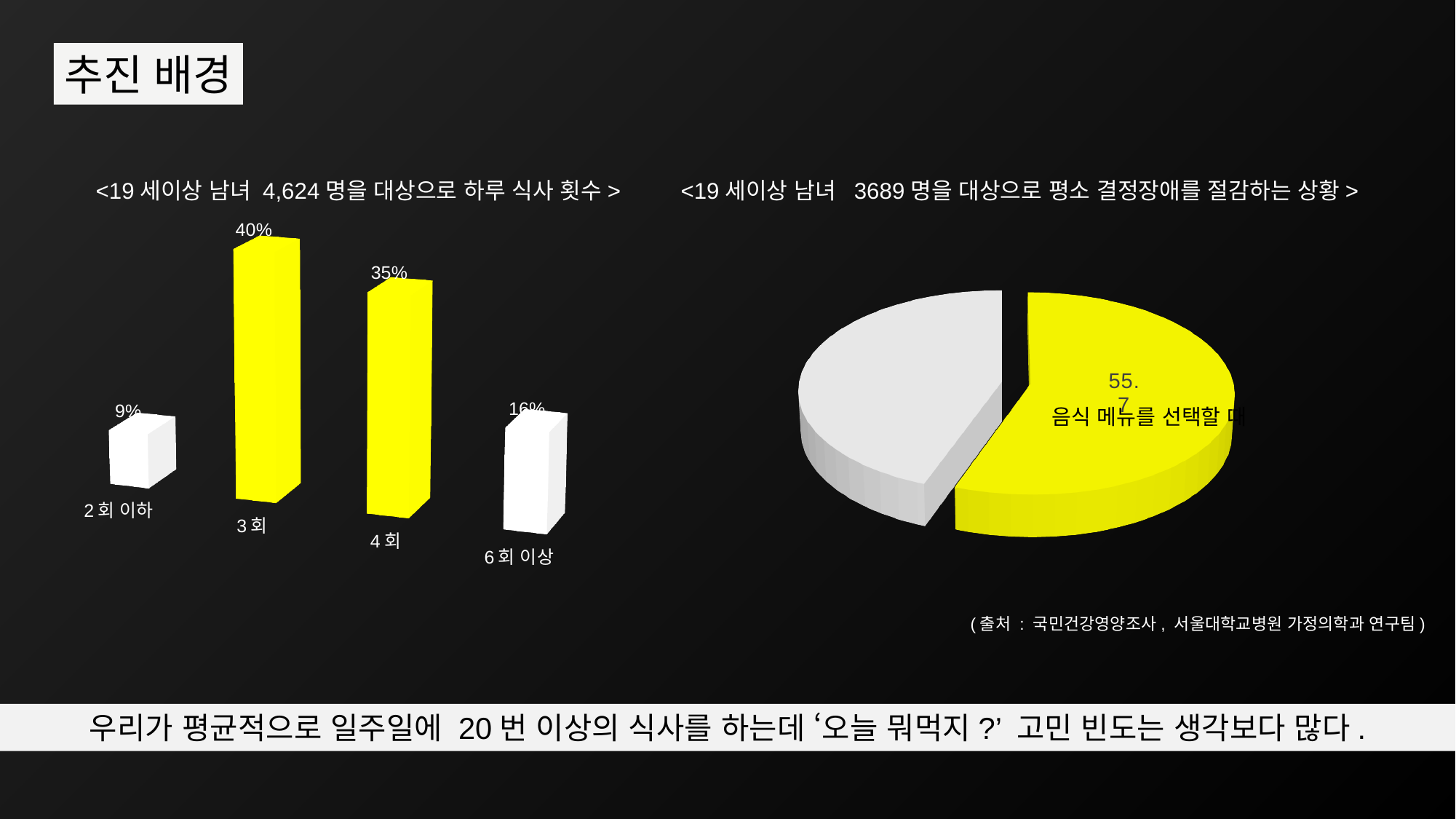

추진 배경
 <19세이상 남녀  3689명을 대상으로 평소 결정장애를 절감하는 상황>
 <19세이상 남녀 4,624명을 대상으로 하루 식사 횟수>

[unsupported chart]

[unsupported chart]

 음식 메뉴를 선택할 때
(출처 : 국민건강영양조사, 서울대학교병원 가정의학과 연구팀)
우리가 평균적으로 일주일에 20번 이상의 식사를 하는데 ‘오늘 뭐먹지?’ 고민 빈도는 생각보다 많다.